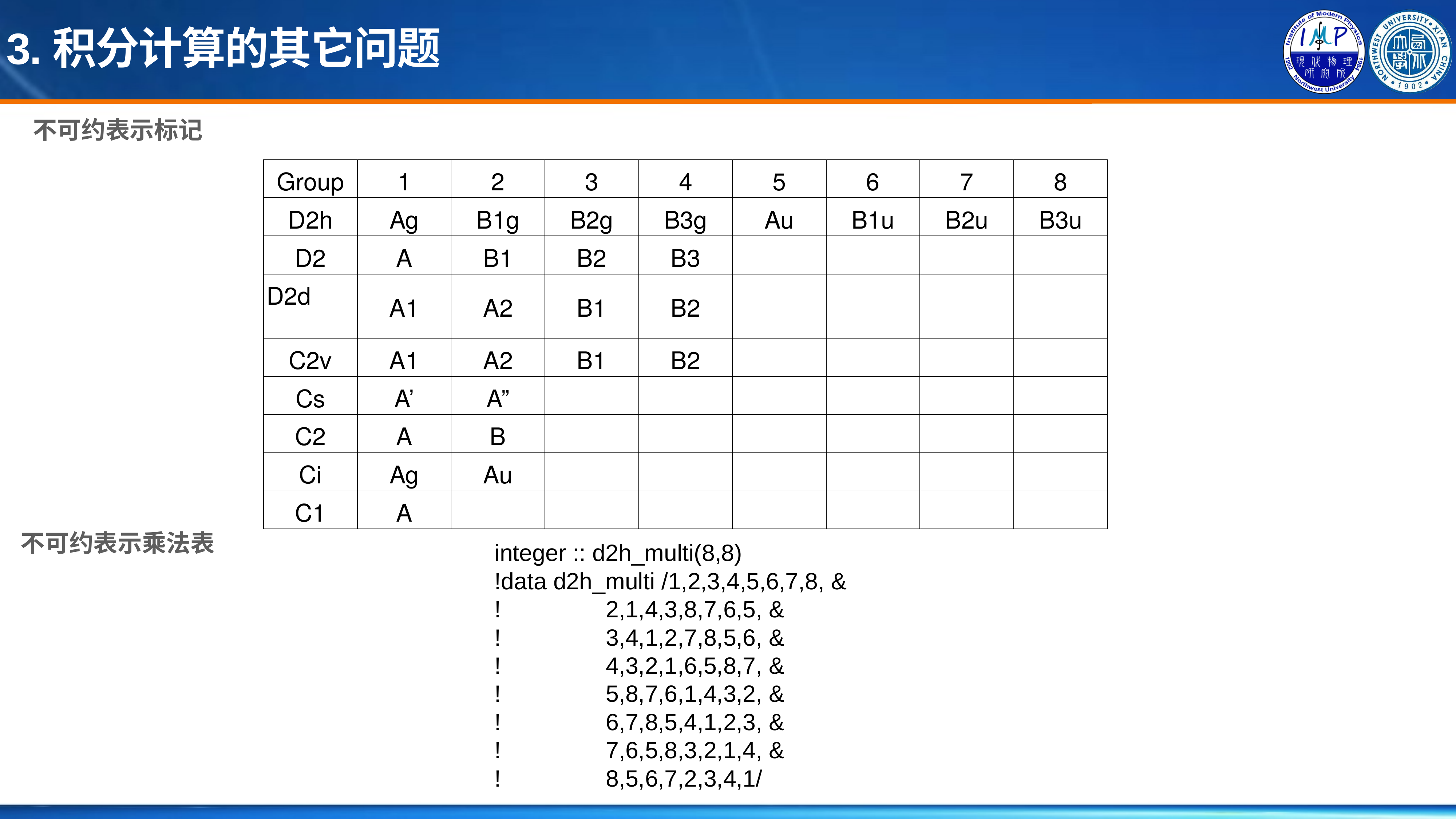

3.积分计算的其它问题
不可约表示标记
| Group | 1 | 2 | 3 | 4 | 5 | 6 | 7 | 8 |
| --- | --- | --- | --- | --- | --- | --- | --- | --- |
| D2h | Ag | B1g | B2g | B3g | Au | B1u | B2u | B3u |
| D2 | A | B1 | B2 | B3 |  |  |  |  |
| D2d | A1 | A2 | B1 | B2 |  |  |  |  |
| C2v | A1 | A2 | B1 | B2 |  |  |  |  |
| Cs | A’ | A” |  |  |  |  |  |  |
| C2 | A | B |  |  |  |  |  |  |
| Ci | Ag | Au |  |  |  |  |  |  |
| C1 | A |  |  |  |  |  |  |  |
不可约表示乘法表
  integer :: d2h_multi(8,8)
  !data d2h_multi /1,2,3,4,5,6,7,8, &
  !                2,1,4,3,8,7,6,5, &
  !                3,4,1,2,7,8,5,6, &
  !                4,3,2,1,6,5,8,7, &
  !                5,8,7,6,1,4,3,2, &
  !                6,7,8,5,4,1,2,3, &
  !                7,6,5,8,3,2,1,4, &
  !                8,5,6,7,2,3,4,1/
53